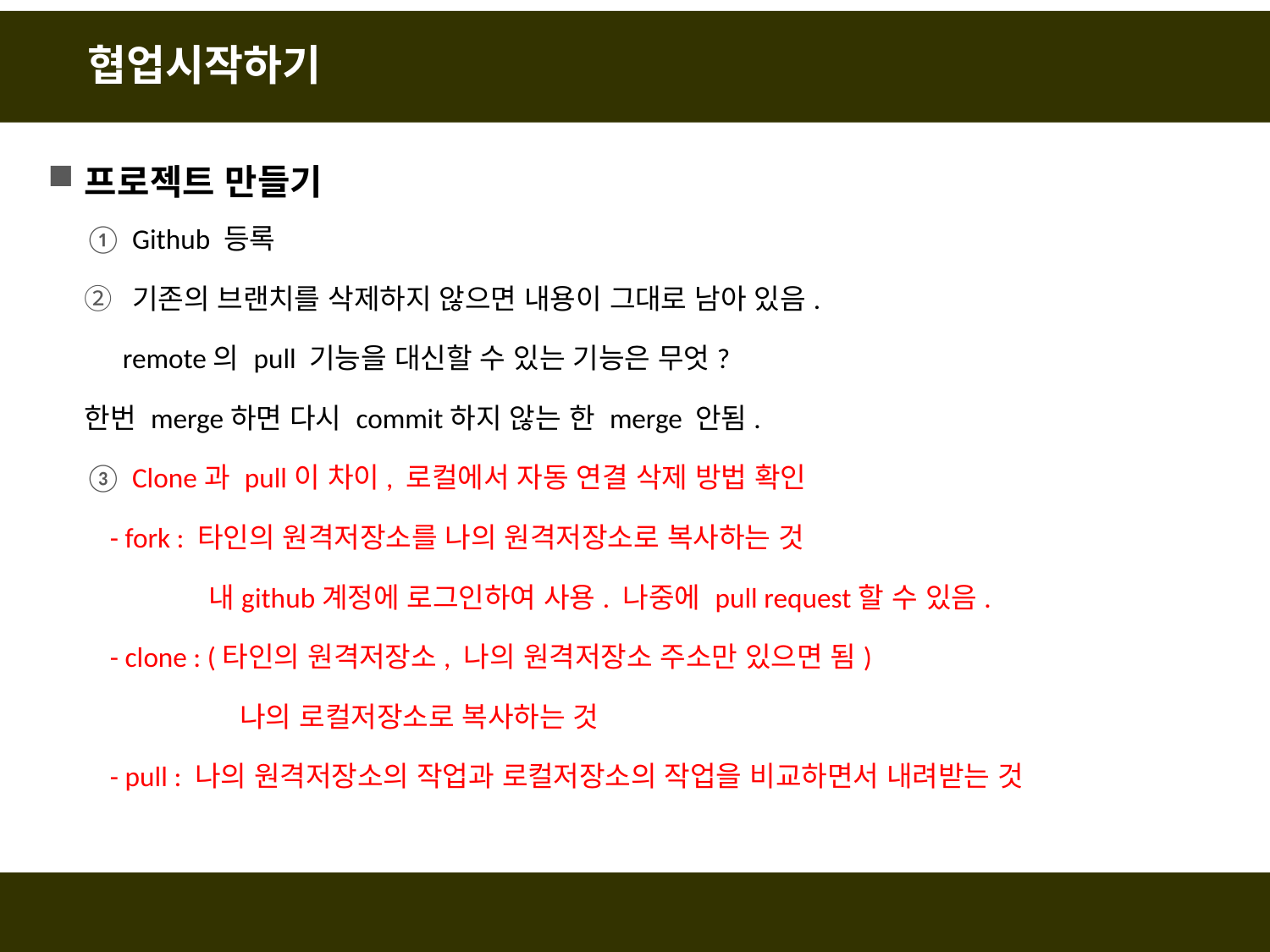

# 협업시작하기
프로젝트 만들기
Github 등록
기존의 브랜치를 삭제하지 않으면 내용이 그대로 남아 있음.
      remote의 pull 기능을 대신할 수 있는 기능은 무엇?
한번 merge하면 다시 commit하지 않는 한 merge 안됨.
Clone과 pull이 차이, 로컬에서 자동 연결 삭제 방법 확인
    - fork : 타인의 원격저장소를 나의 원격저장소로 복사하는 것
               내github계정에 로그인하여 사용. 나중에 pull request할 수 있음.
    - clone : (타인의 원격저장소, 나의 원격저장소 주소만 있으면 됨)
                   나의 로컬저장소로 복사하는 것
    - pull : 나의 원격저장소의 작업과 로컬저장소의 작업을 비교하면서 내려받는 것